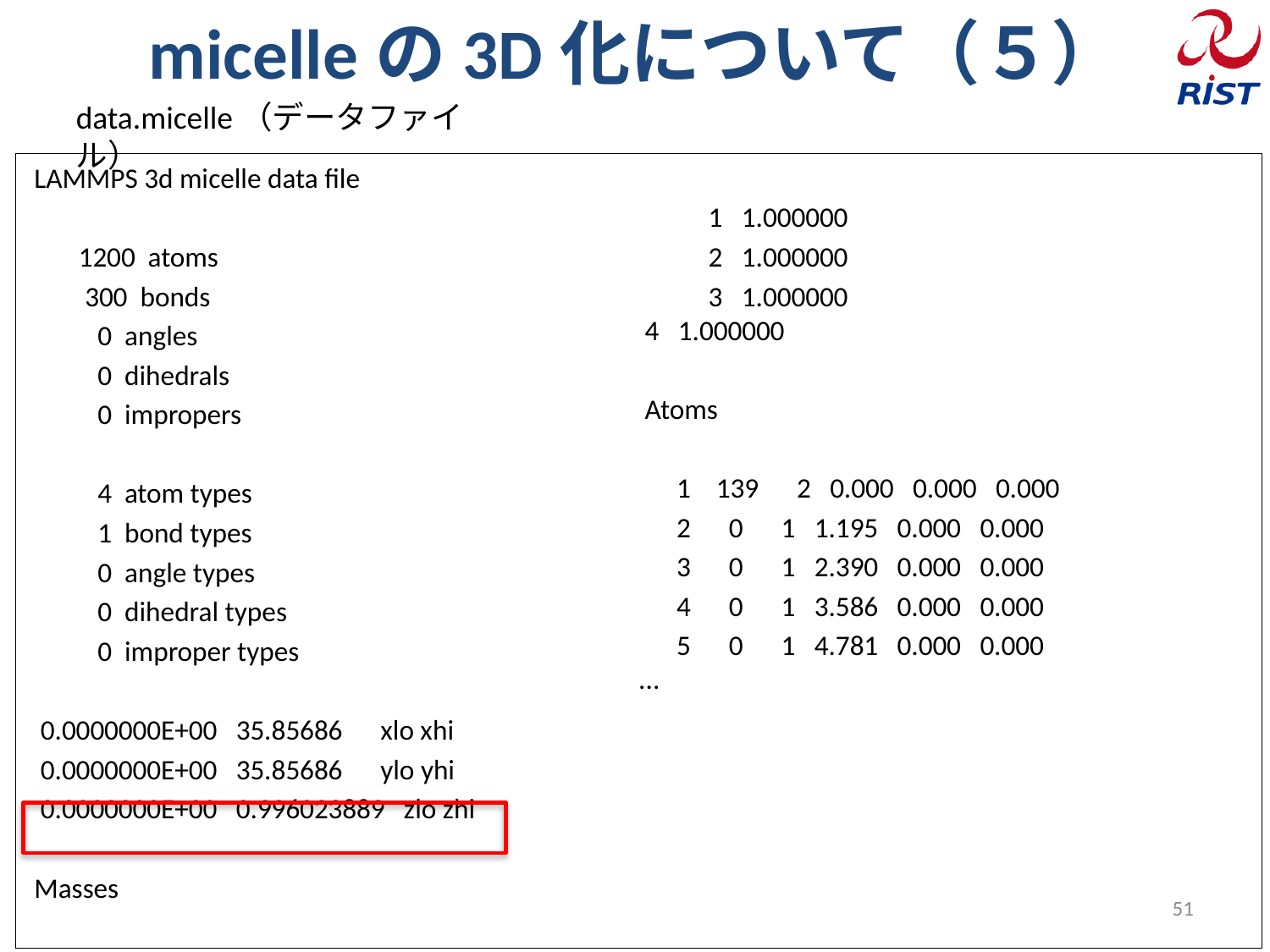

# micelleの3D化について（５）
data.micelle（データファイル）
 LAMMPS 3d micelle data file

        1200  atoms
         300  bonds
           0  angles
           0  dihedrals
           0  impropers

           4  atom types
           1  bond types
           0  angle types
           0  dihedral types
           0  improper types

  0.0000000E+00   35.85686      xlo xhi
  0.0000000E+00   35.85686      ylo yhi
  0.0000000E+00   0.996023889   zlo zhi

 Masses

           1   1.000000
           2   1.000000
           3   1.000000
 4   1.000000

 Atoms

      1    139      2   0.000   0.000   0.000
      2      0      1   1.195   0.000   0.000
      3      0      1   2.390   0.000   0.000
      4      0      1   3.586   0.000   0.000
      5      0      1   4.781   0.000   0.000
...

51